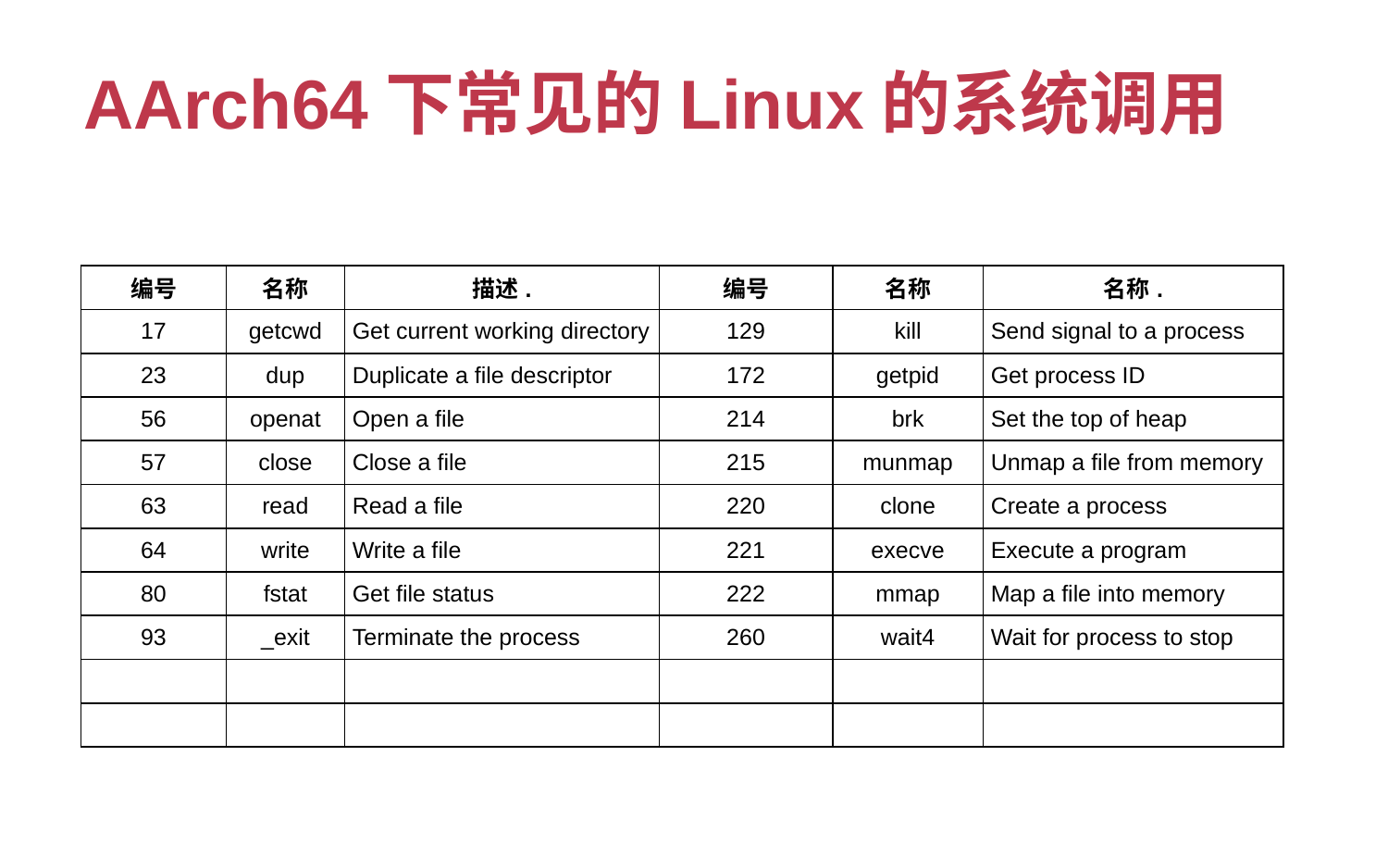

# AArch64下常见的Linux的系统调用
| 编号 | 名称 | 描述. | 编号 | 名称 | 名称. |
| --- | --- | --- | --- | --- | --- |
| 17 | getcwd | Get current working directory | 129 | kill | Send signal to a process |
| 23 | dup | Duplicate a file descriptor | 172 | getpid | Get process ID |
| 56 | openat | Open a file | 214 | brk | Set the top of heap |
| 57 | close | Close a file | 215 | munmap | Unmap a file from memory |
| 63 | read | Read a file | 220 | clone | Create a process |
| 64 | write | Write a file | 221 | execve | Execute a program |
| 80 | fstat | Get file status | 222 | mmap | Map a file into memory |
| 93 | \_exit | Terminate the process | 260 | wait4 | Wait for process to stop |
|  |  |  |  |  |  |
|  |  |  |  |  |  |